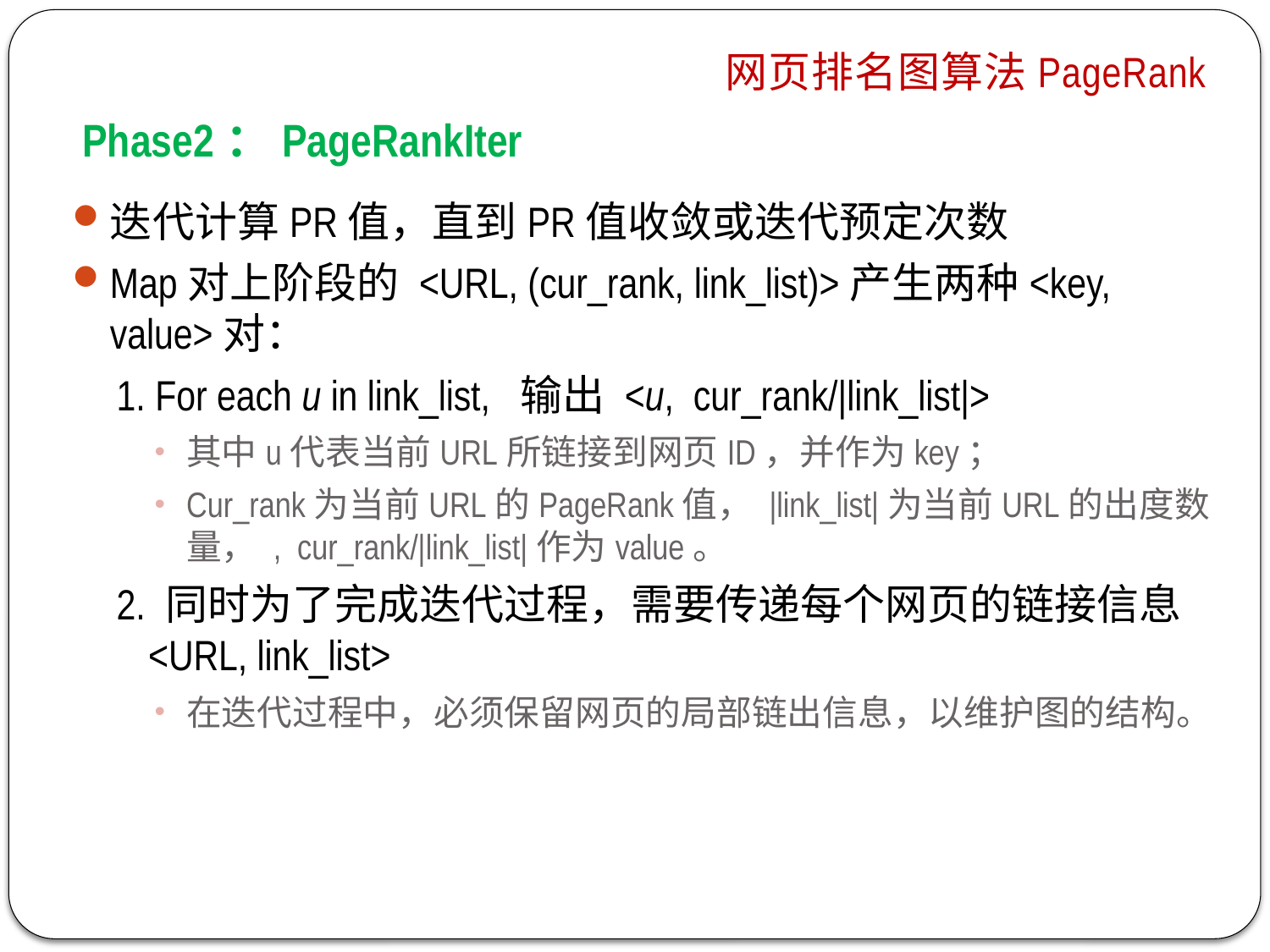

网页排名图算法PageRank
# Phase2：PageRankIter
迭代计算PR值，直到PR值收敛或迭代预定次数
Map对上阶段的 <URL, (cur_rank, link_list)>产生两种<key, value>对：
1. For each u in link_list,  输出 <u,  cur_rank/|link_list|>
其中u代表当前URL所链接到网页ID，并作为key；
Cur_rank为当前URL的PageRank值， |link_list|为当前URL的出度数量， ,  cur_rank/|link_list|作为value。
2. 同时为了完成迭代过程，需要传递每个网页的链接信息<URL, link_list>
在迭代过程中，必须保留网页的局部链出信息，以维护图的结构。